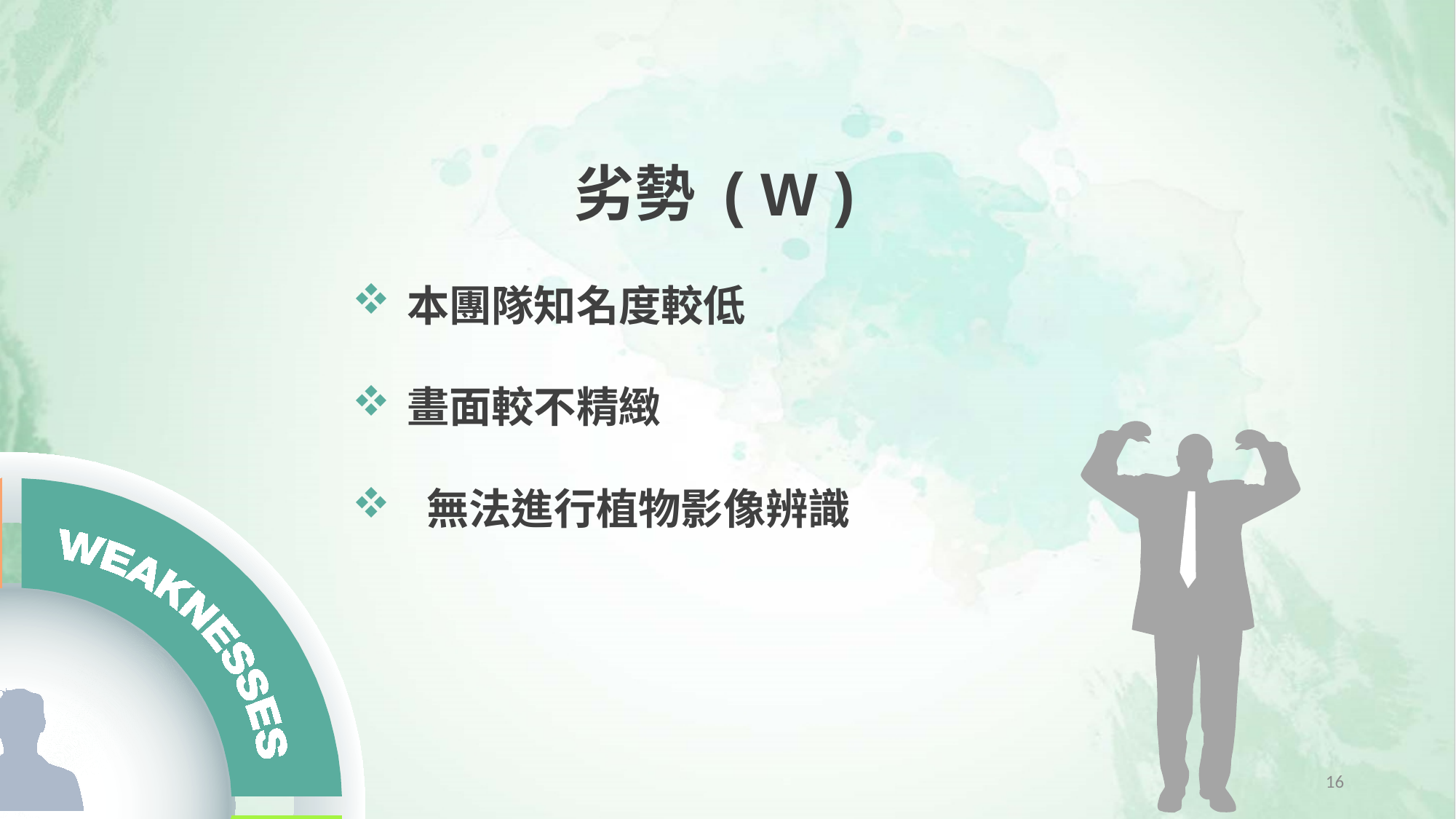

劣勢 ( W )
本團隊知名度較低
畫面較不精緻
 無法進行植物影像辨識

16